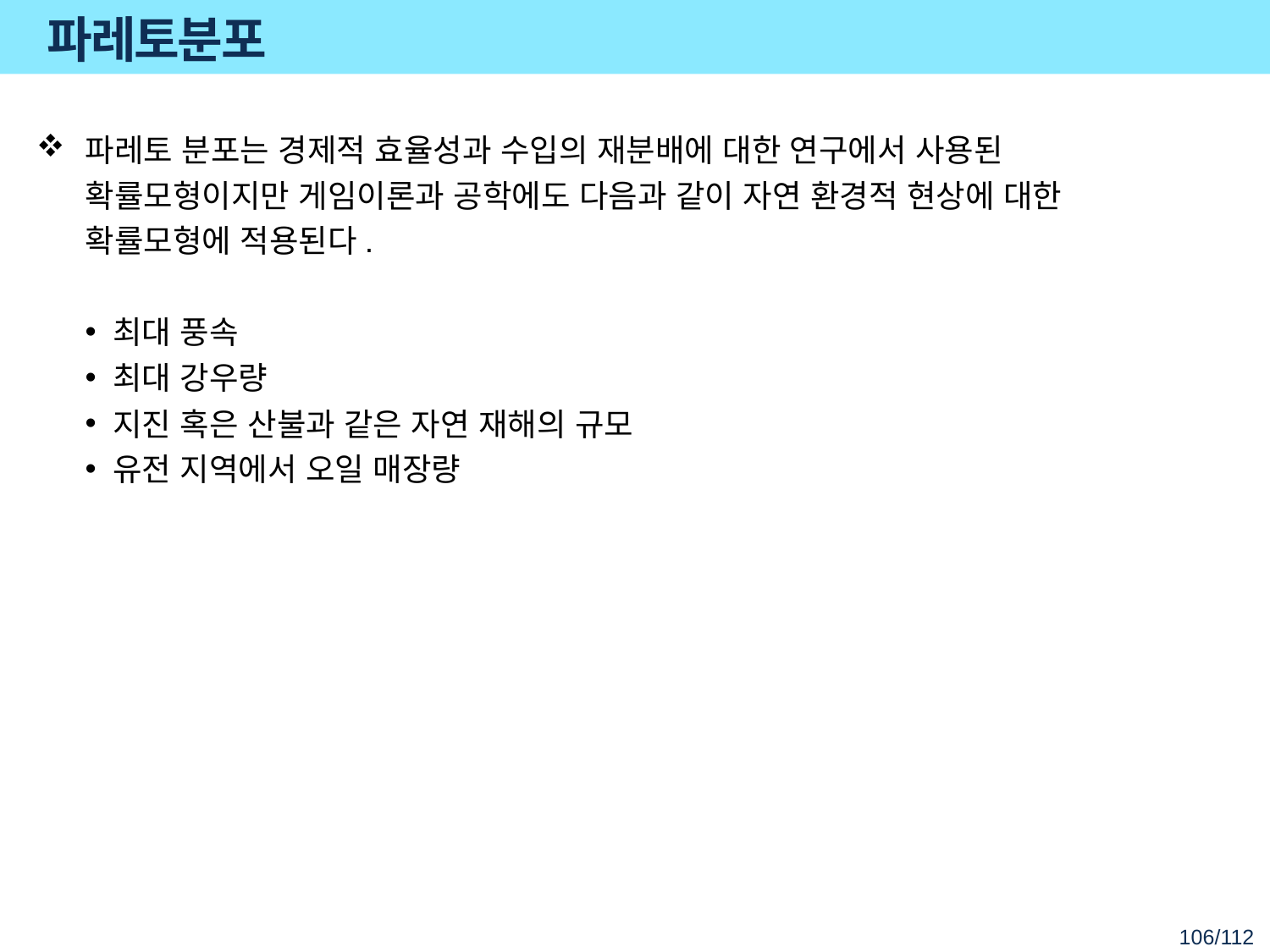

# 파레토분포
파레토 분포는 경제적 효율성과 수입의 재분배에 대한 연구에서 사용된 확률모형이지만 게임이론과 공학에도 다음과 같이 자연 환경적 현상에 대한 확률모형에 적용된다.

최대 풍속
최대 강우량
지진 혹은 산불과 같은 자연 재해의 규모
유전 지역에서 오일 매장량